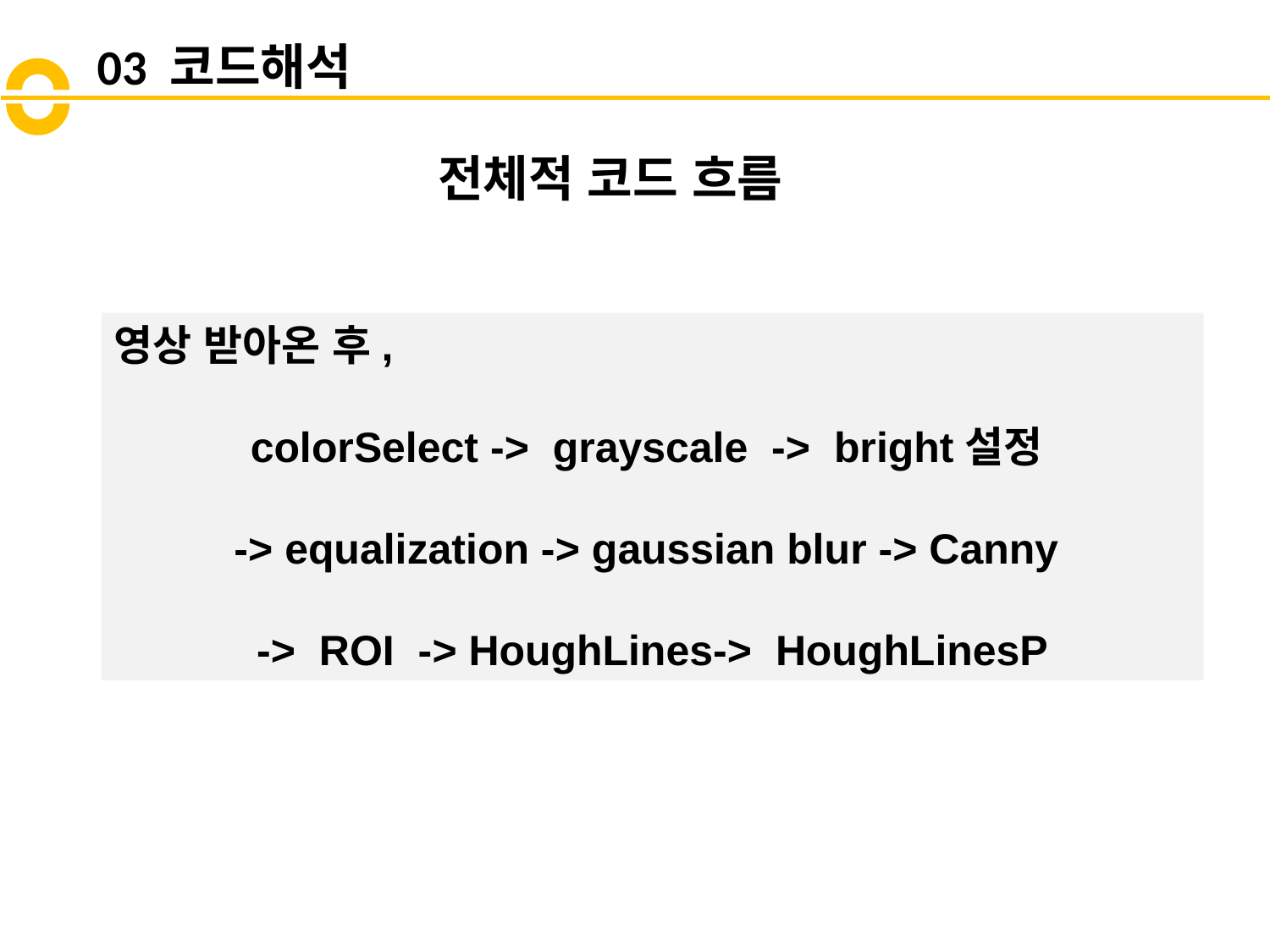

03 코드해석

전체적 코드 흐름
영상 받아온 후,
colorSelect ->  grayscale  ->  bright설정
-> equalization -> gaussian blur -> Canny
->  ROI  -> HoughLines->  HoughLinesP